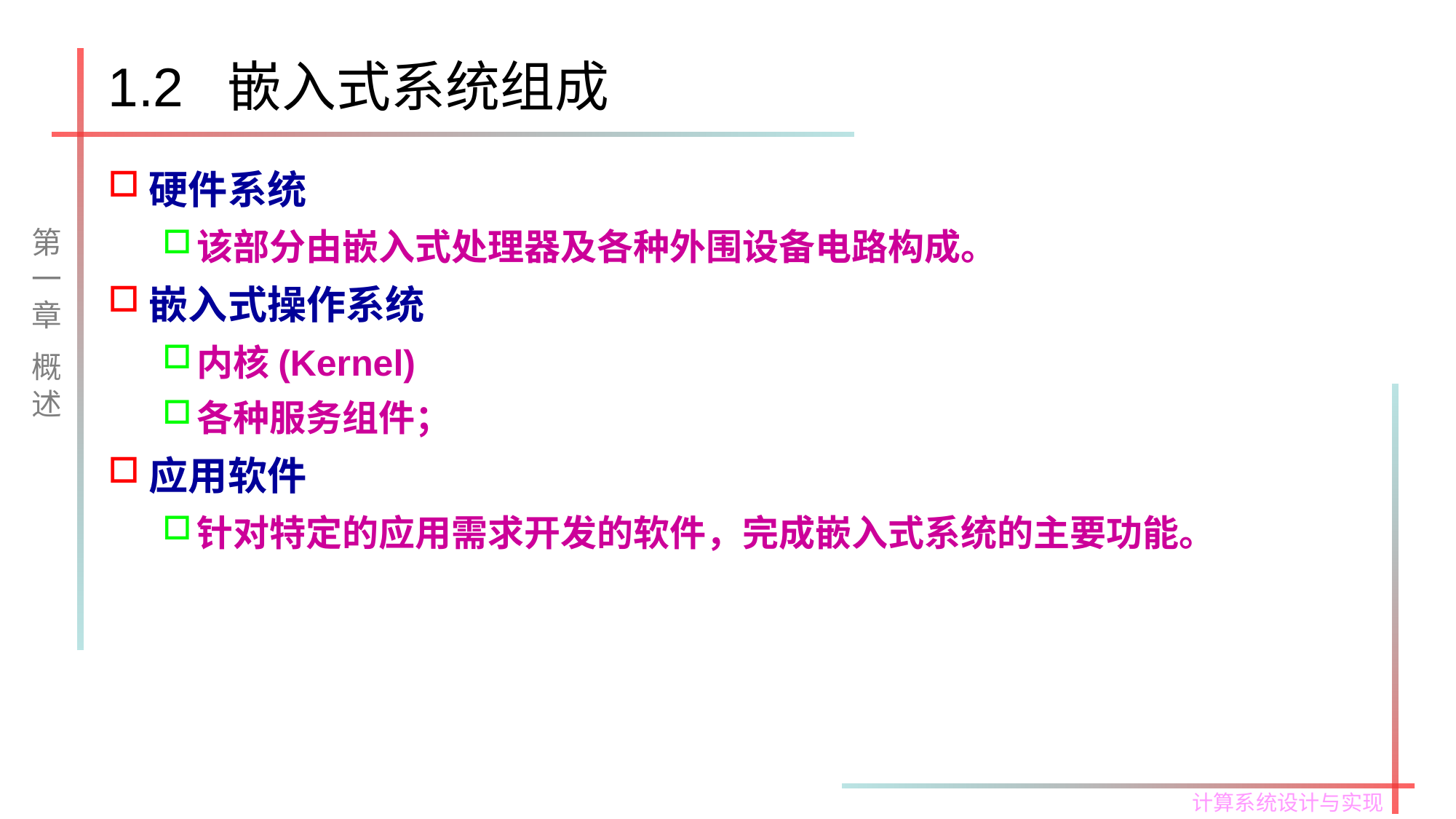

# 1.2  嵌入式系统组成
硬件系统
该部分由嵌入式处理器及各种外围设备电路构成。
嵌入式操作系统
内核(Kernel)
各种服务组件；
应用软件
针对特定的应用需求开发的软件，完成嵌入式系统的主要功能。
第一章
概述